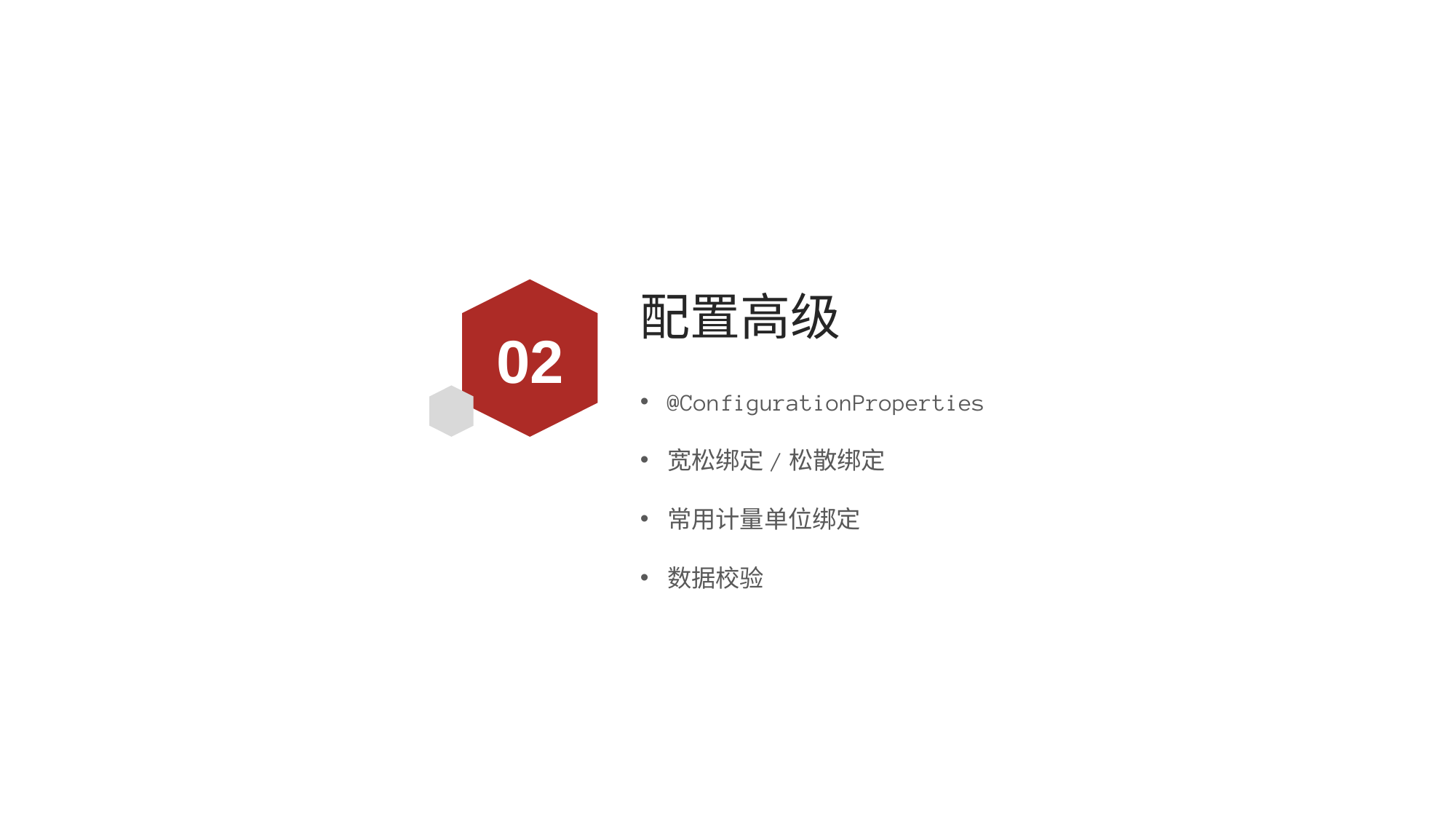

# 配置高级
02
@ConfigurationProperties
宽松绑定/松散绑定
常用计量单位绑定
数据校验